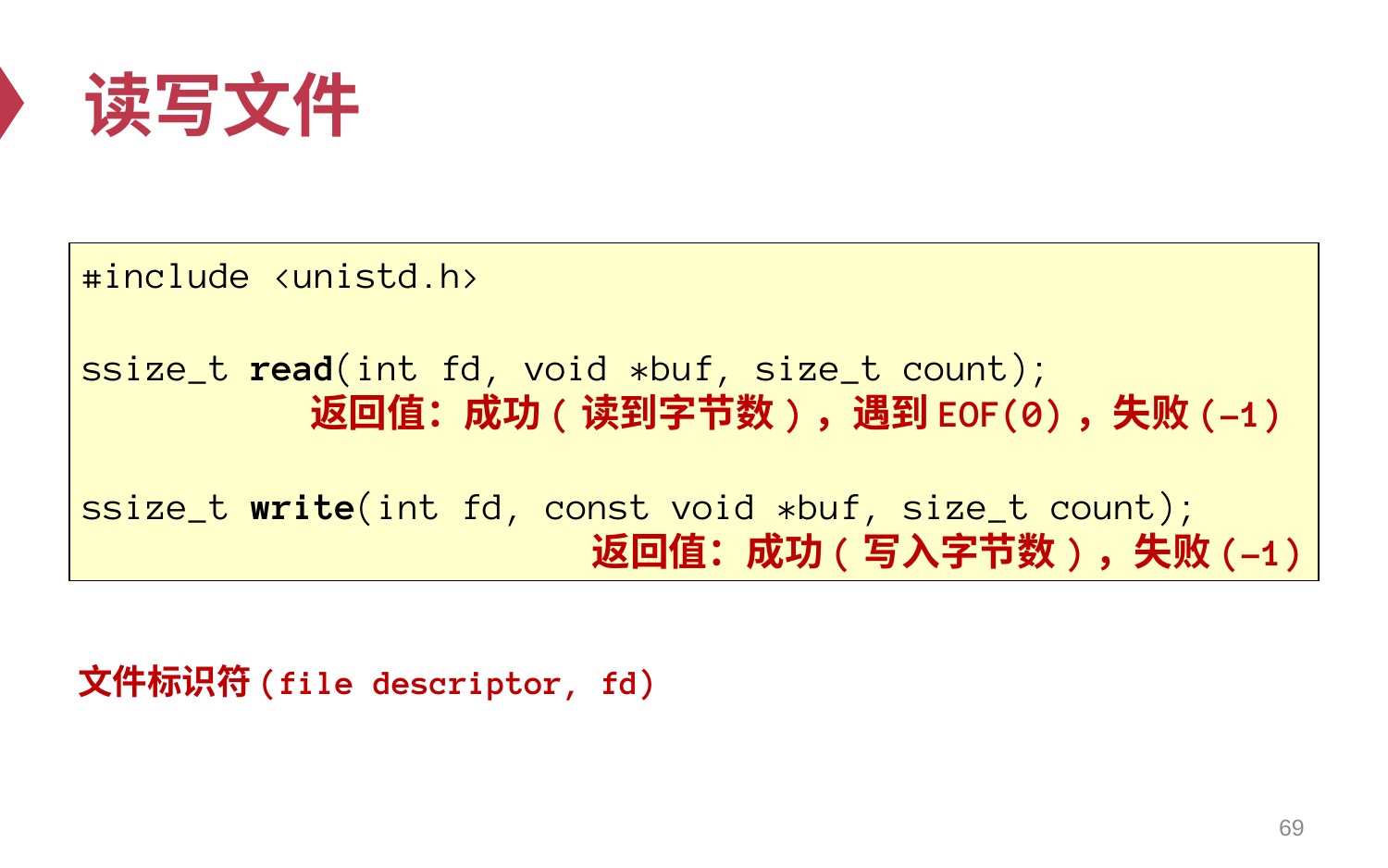

# 读写文件
#include <unistd.h>

ssize_t read(int fd, void *buf, size_t count);
	返回值：成功(读到字节数)，遇到EOF(0)，失败(-1)
ssize_t write(int fd, const void *buf, size_t count);
		返回值：成功(写入字节数)，失败(-1)
文件标识符(file descriptor, fd)

69